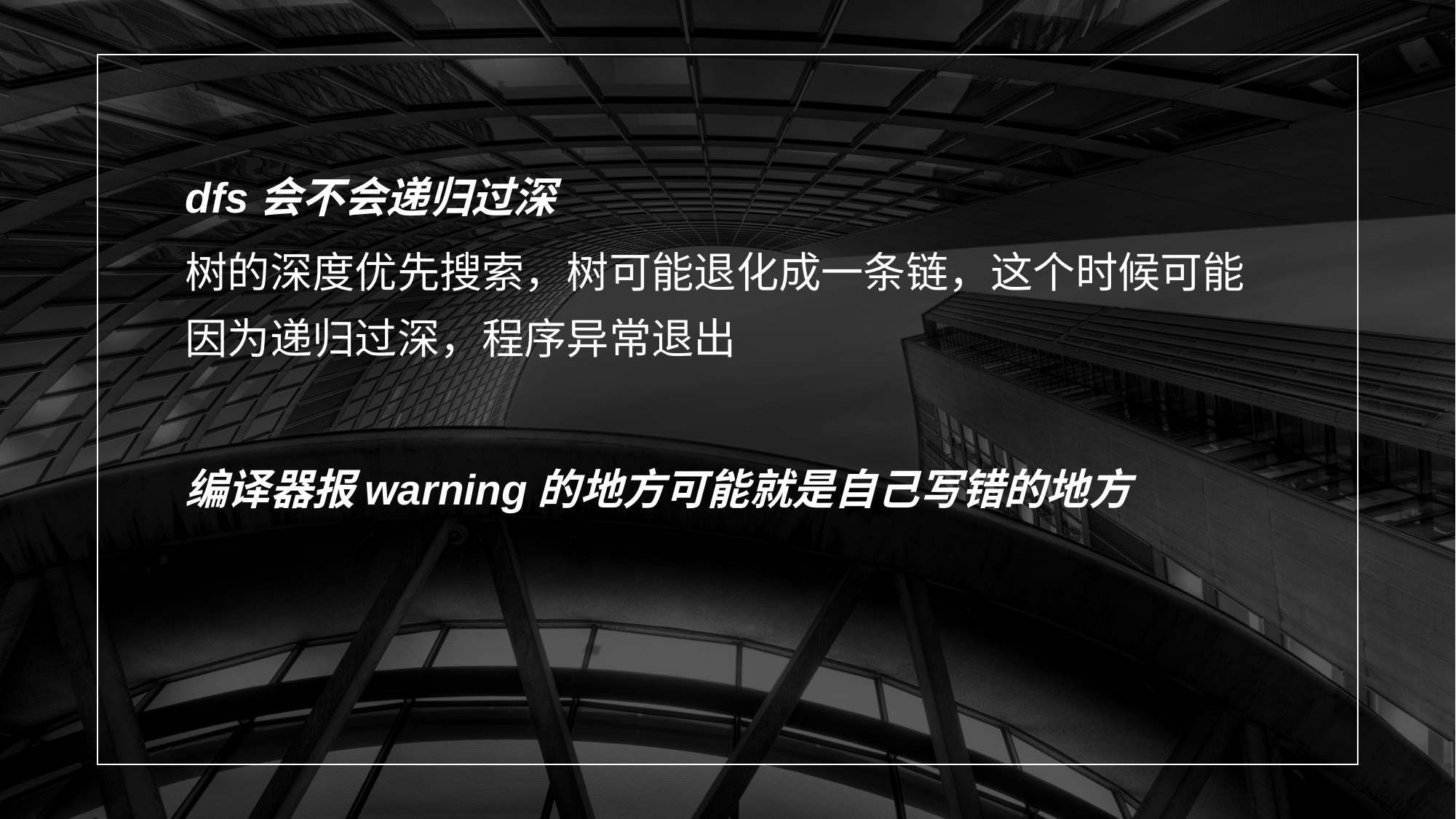

dfs会不会递归过深
树的深度优先搜索，树可能退化成一条链，这个时候可能因为递归过深，程序异常退出

编译器报warning的地方可能就是自己写错的地方